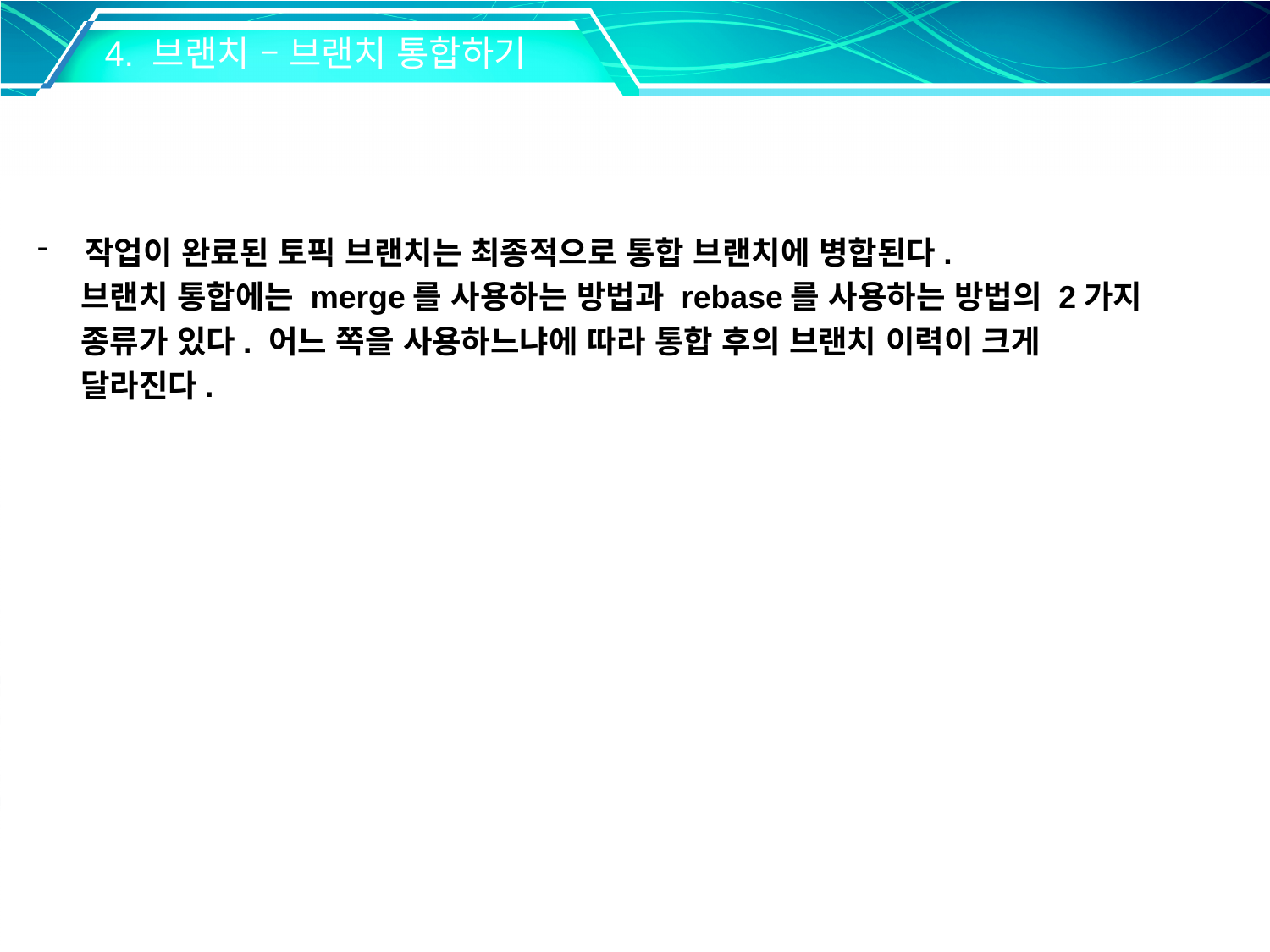

4. 브랜치 – 브랜치 통합하기
작업이 완료된 토픽 브랜치는 최종적으로 통합 브랜치에 병합된다.
    브랜치 통합에는 merge를 사용하는 방법과 rebase를 사용하는 방법의 2가지
    종류가 있다. 어느 쪽을 사용하느냐에 따라 통합 후의 브랜치 이력이 크게
    달라진다.